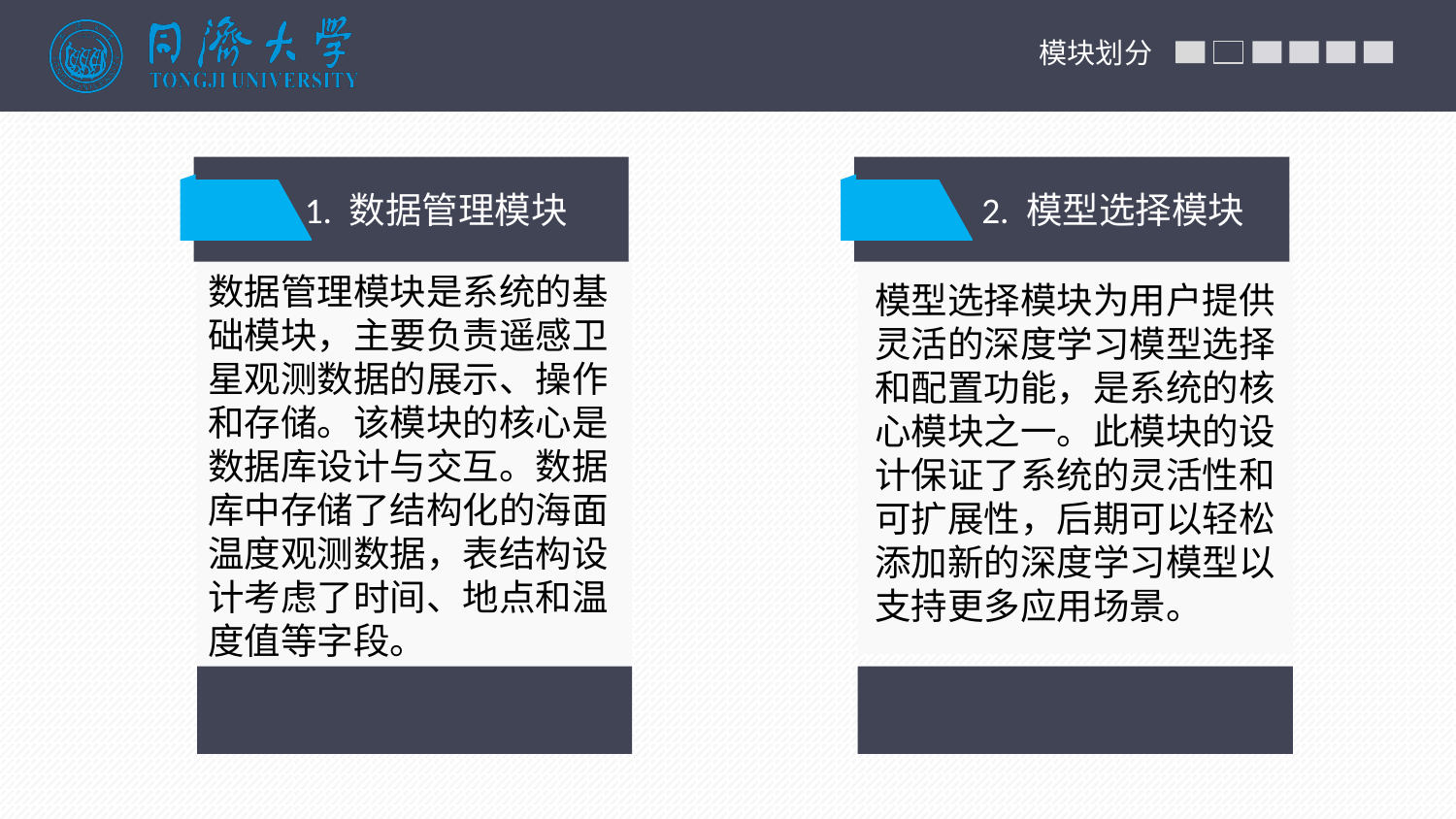

模块划分

      1. 数据管理模块

          2. 模型选择模块

数据管理模块是系统的基础模块，主要负责遥感卫星观测数据的展示、操作和存储。该模块的核心是数据库设计与交互。数据库中存储了结构化的海面温度观测数据，表结构设计考虑了时间、地点和温度值等字段。

模型选择模块为用户提供灵活的深度学习模型选择和配置功能，是系统的核心模块之一。此模块的设计保证了系统的灵活性和可扩展性，后期可以轻松添加新的深度学习模型以支持更多应用场景。